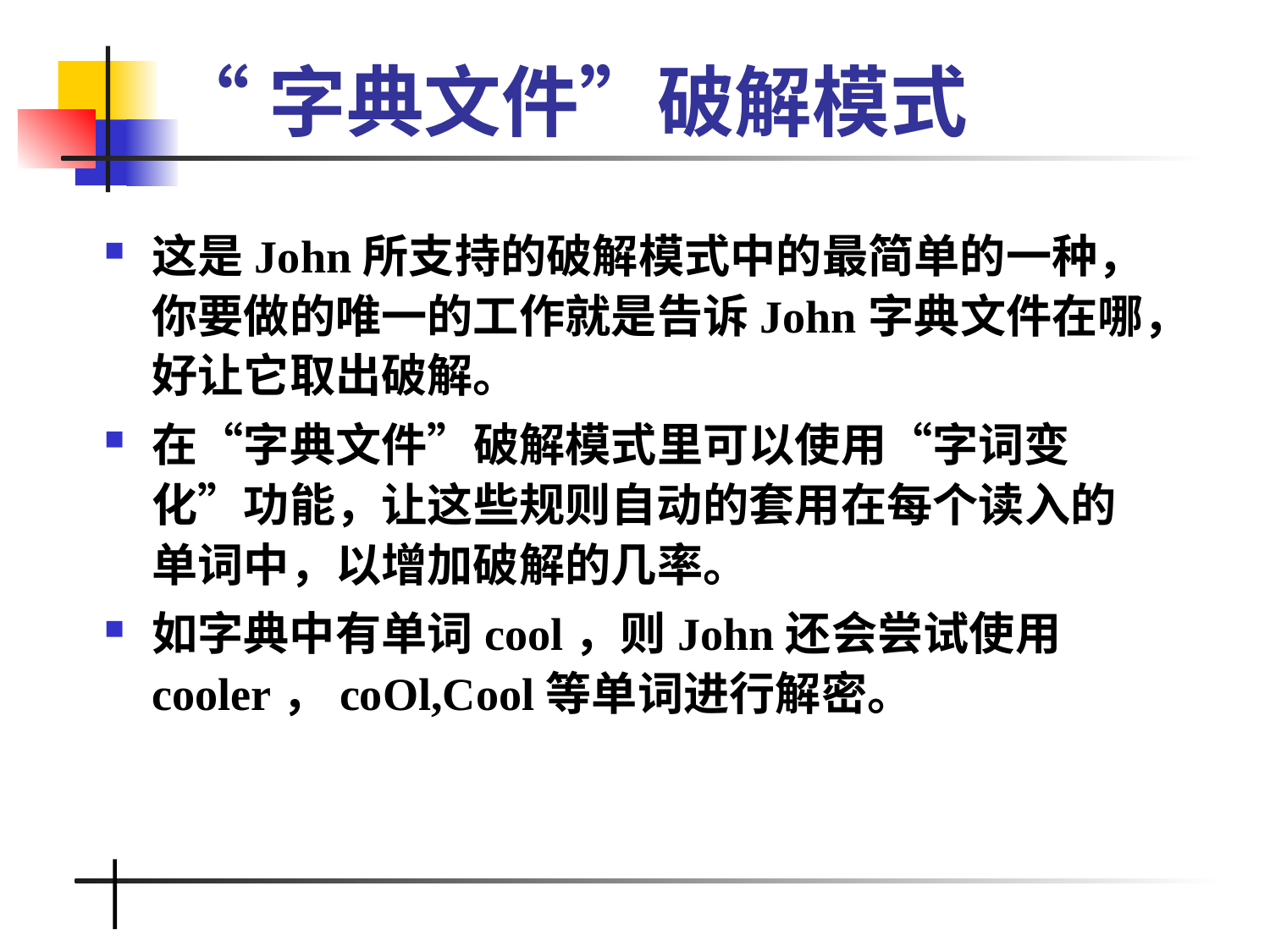

# “字典文件”破解模式
这是John所支持的破解模式中的最简单的一种，你要做的唯一的工作就是告诉John字典文件在哪，好让它取出破解。
在“字典文件”破解模式里可以使用“字词变化”功能，让这些规则自动的套用在每个读入的单词中，以增加破解的几率。
如字典中有单词cool，则John还会尝试使用cooler，coOl,Cool等单词进行解密。